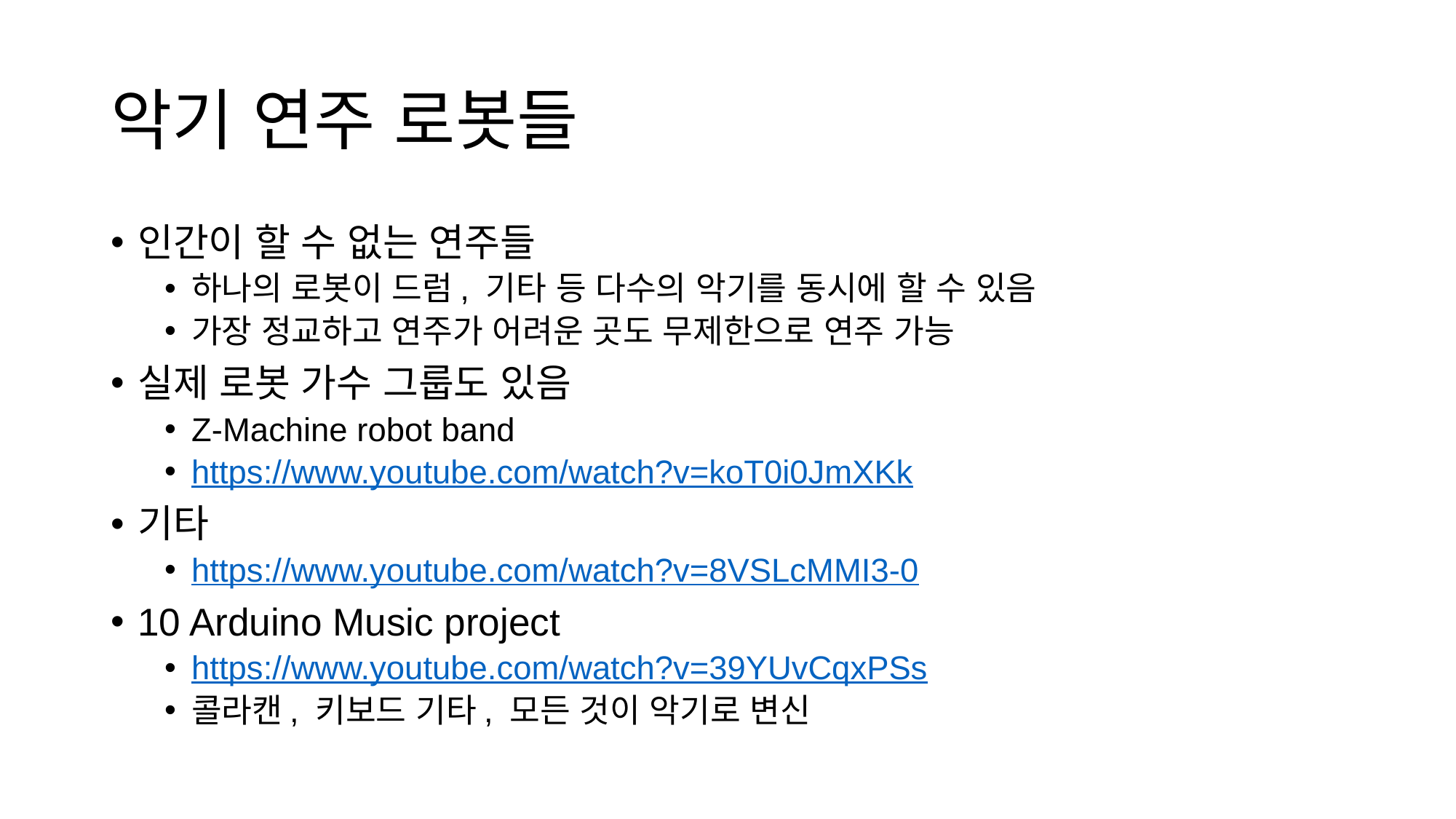

# 악기 연주 로봇들
인간이 할 수 없는 연주들
하나의 로봇이 드럼, 기타 등 다수의 악기를 동시에 할 수 있음
가장 정교하고 연주가 어려운 곳도 무제한으로 연주 가능
실제 로봇 가수 그룹도 있음
Z-Machine robot band
https://www.youtube.com/watch?v=koT0i0JmXKk
기타
https://www.youtube.com/watch?v=8VSLcMMI3-0
10 Arduino Music project
https://www.youtube.com/watch?v=39YUvCqxPSs
콜라캔, 키보드 기타, 모든 것이 악기로 변신